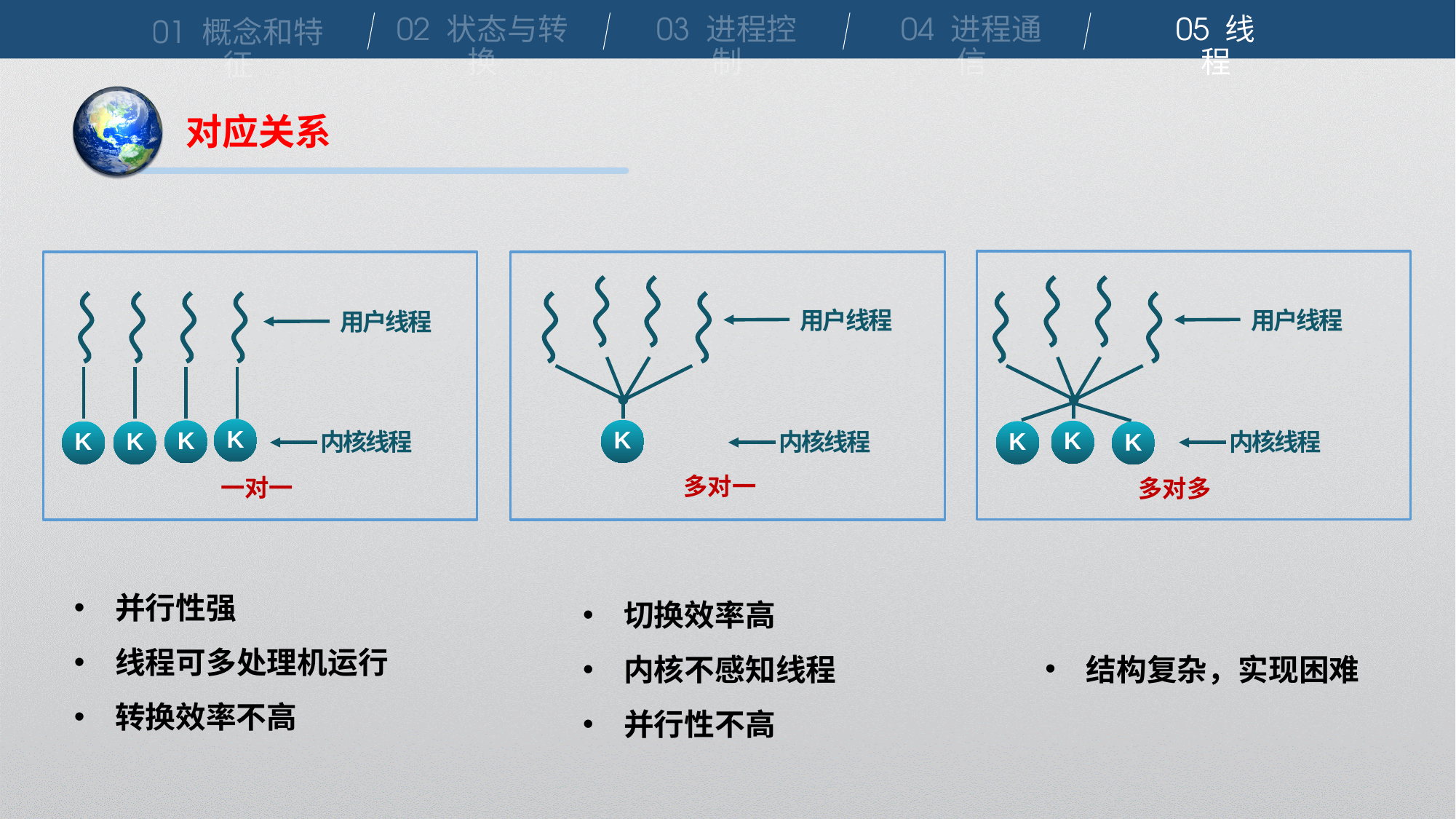

02 状态与转换
03 进程控制
04 进程通信
05 线程
01 概念和特征
对应关系

用户线程
K

K

K

K

内核线程
一对一

用户线程
K

内核线程
多对一

用户线程
K

K

K

内核线程
多对多
并行性强
线程可多处理机运行
转换效率不高
切换效率高
内核不感知线程
并行性不高
结构复杂，实现困难